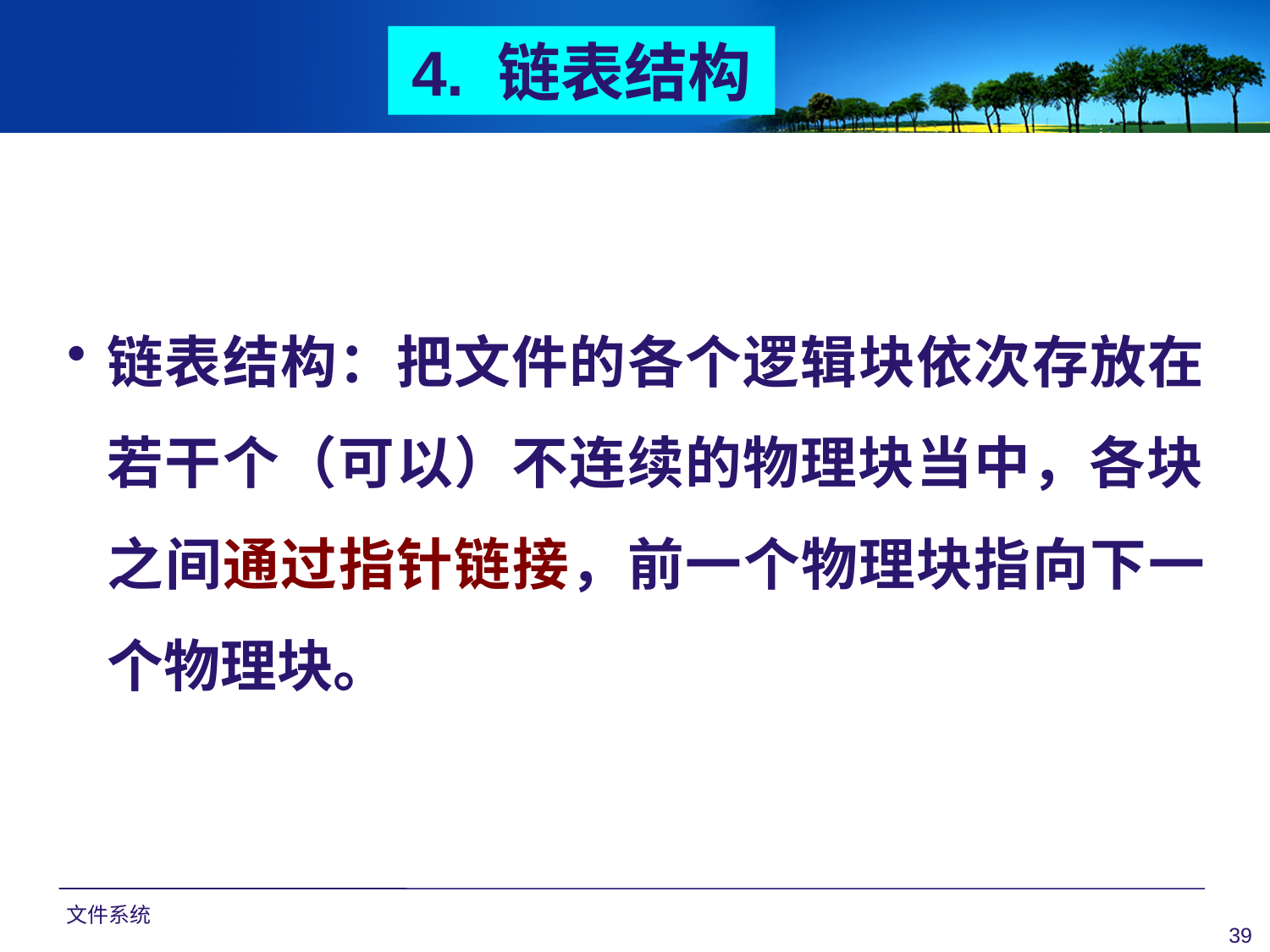

4. 链表结构
链表结构：把文件的各个逻辑块依次存放在若干个（可以）不连续的物理块当中，各块之间通过指针链接，前一个物理块指向下一个物理块。
文件系统
39